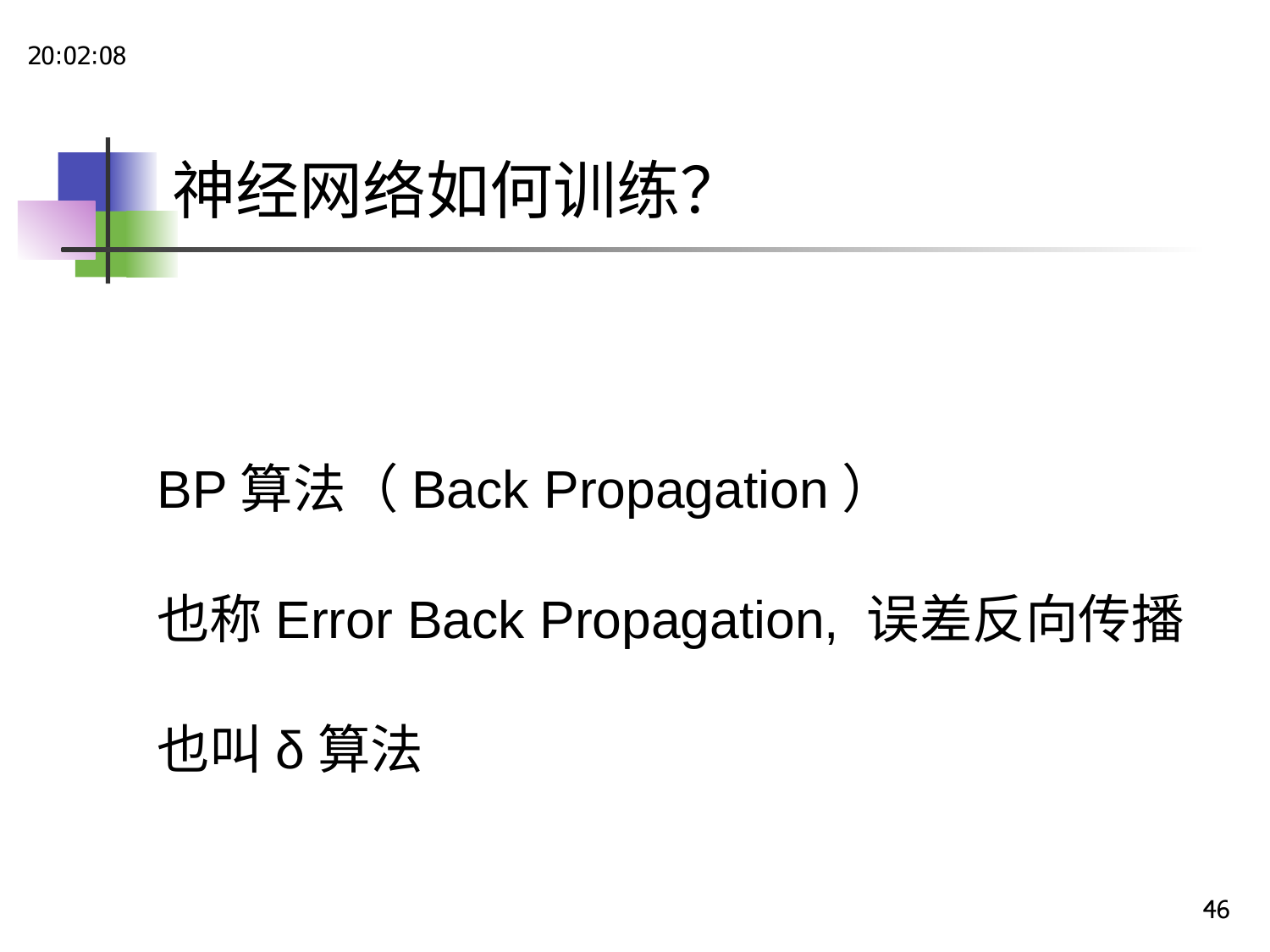

20:02:08
# 神经网络如何训练？
BP算法（Back Propagation）

也称Error Back Propagation, 误差反向传播

也叫δ算法
46